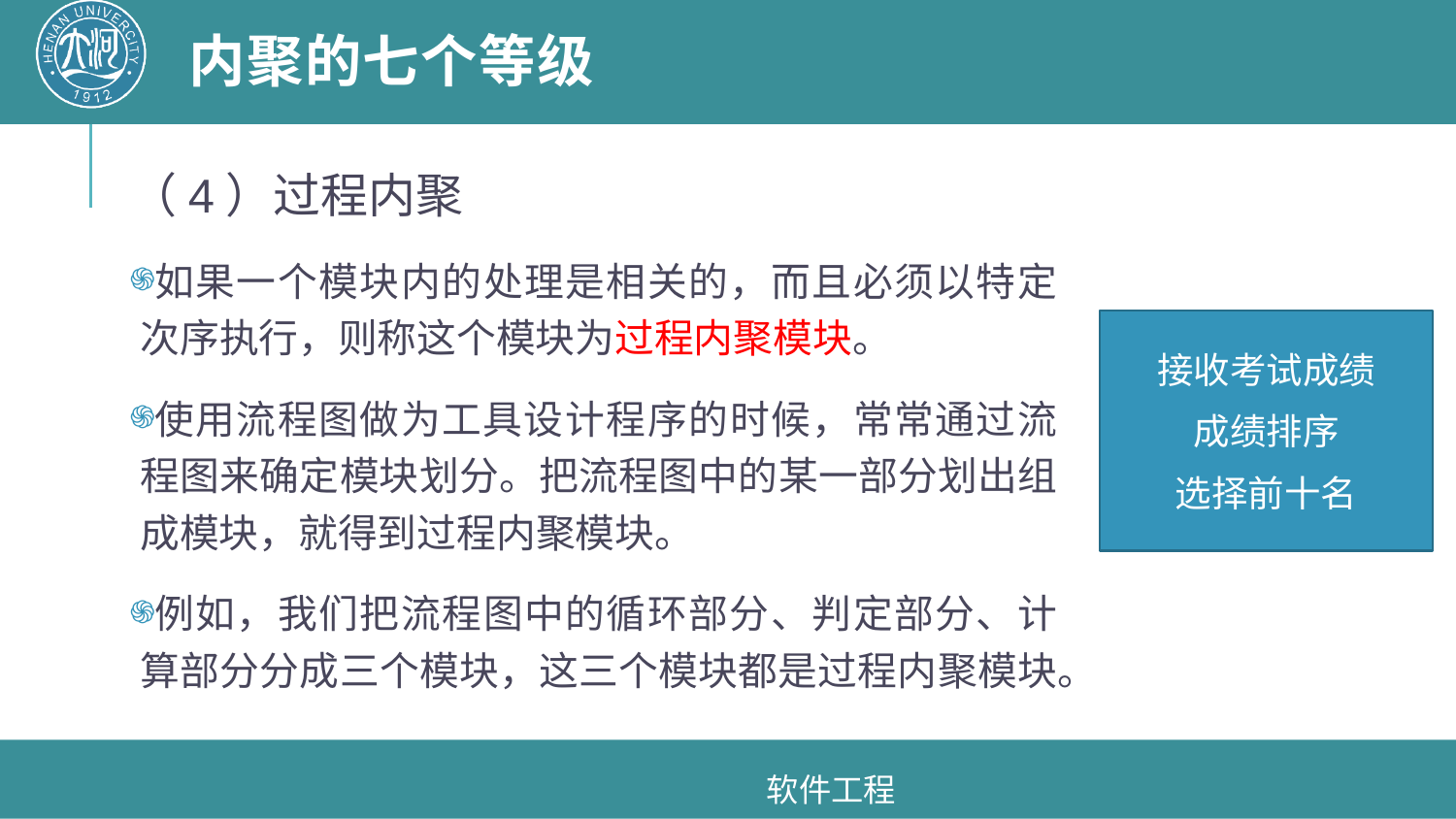

# 内聚的七个等级
（4）过程内聚
如果一个模块内的处理是相关的，而且必须以特定次序执行，则称这个模块为过程内聚模块。
使用流程图做为工具设计程序的时候，常常通过流程图来确定模块划分。把流程图中的某一部分划出组成模块，就得到过程内聚模块。
例如，我们把流程图中的循环部分、判定部分、计算部分分成三个模块，这三个模块都是过程内聚模块。
接收考试成绩
成绩排序
选择前十名

软件工程
174